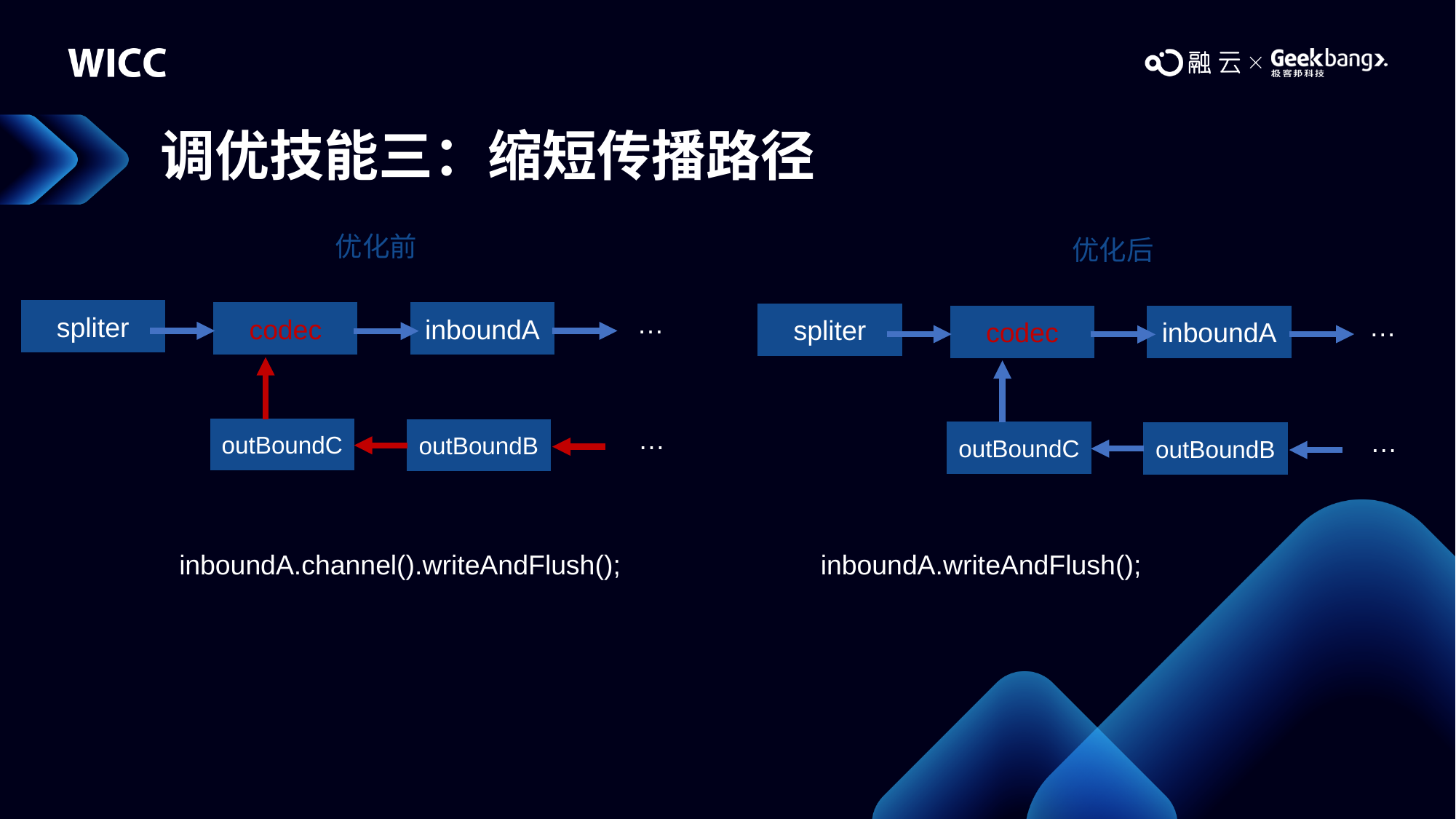

# 调优技能三：缩短传播路径
优化前
优化后
spliter
…
codec
inboundA
spliter
…
codec
inboundA
…
outBoundC
outBoundB
…
outBoundC
outBoundB
inboundA.channel().writeAndFlush();
inboundA.writeAndFlush();